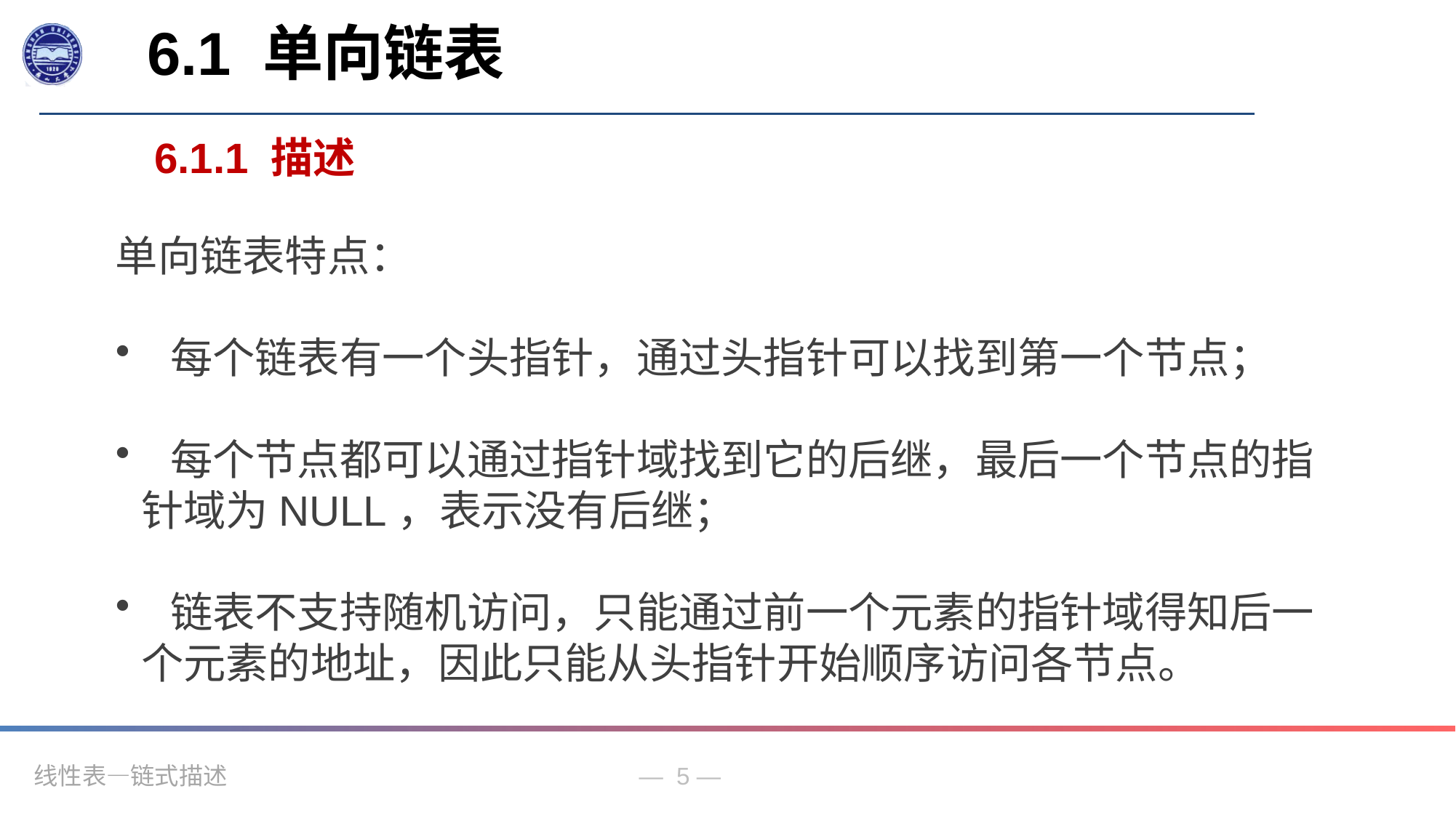

6.1 单向链表
6.1.1 描述
单向链表特点：

  每个链表有一个头指针，通过头指针可以找到第一个节点；

  每个节点都可以通过指针域找到它的后继，最后一个节点的指针域为NULL，表示没有后继；

  链表不支持随机访问，只能通过前一个元素的指针域得知后一个元素的地址，因此只能从头指针开始顺序访问各节点。